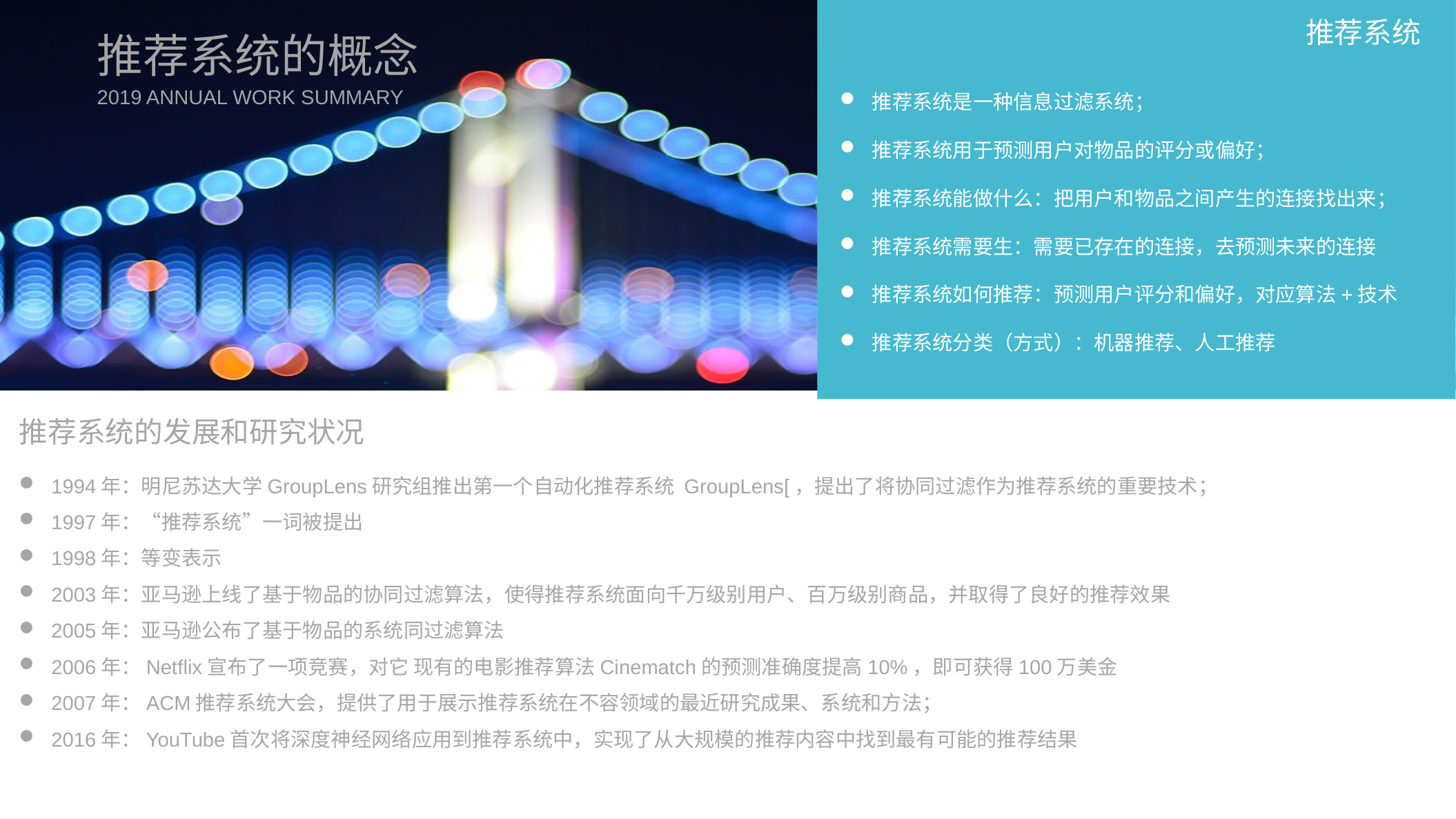

推荐系统
推荐系统的概念
推荐系统是一种信息过滤系统；
推荐系统用于预测用户对物品的评分或偏好；
推荐系统能做什么：把用户和物品之间产生的连接找出来；
推荐系统需要生：需要已存在的连接，去预测未来的连接
推荐系统如何推荐：预测用户评分和偏好，对应算法+技术
推荐系统分类（方式）：机器推荐、人工推荐
2019 ANNUAL WORK SUMMARY
推荐系统的发展和研究状况
1994年：明尼苏达大学GroupLens研究组推出第一个自动化推荐系统 GroupLens[，提出了将协同过滤作为推荐系统的重要技术；
1997年：“推荐系统”一词被提出
1998年：等变表示
2003年：亚马逊上线了基于物品的协同过滤算法，使得推荐系统面向千万级别用户、百万级别商品，并取得了良好的推荐效果
2005年：亚马逊公布了基于物品的系统同过滤算法
2006年：Netflix宣布了一项竞赛，对它 现有的电影推荐算法Cinematch的预测准确度提高10%，即可获得100万美金
2007年：ACM推荐系统大会，提供了用于展示推荐系统在不容领域的最近研究成果、系统和方法；
2016年：YouTube首次将深度神经网络应用到推荐系统中，实现了从大规模的推荐内容中找到最有可能的推荐结果